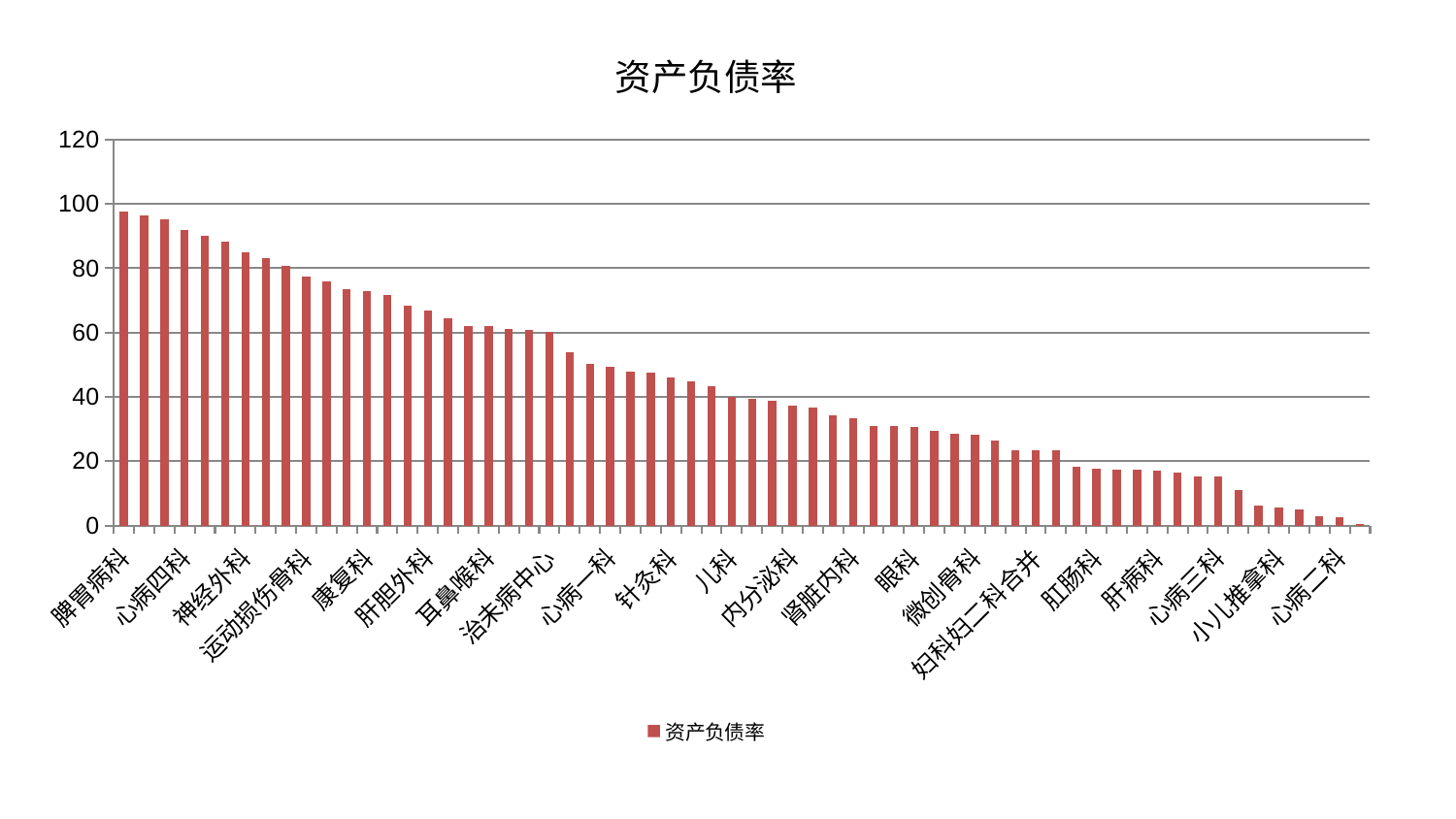

### Chart: 资产负债率

| Category | 资产负债率 |
|---|---|
| 脾胃病科 | 97.78846008722124 |
| 综合内科 | 96.45946692282412 |
| 胸外科 | 95.36503373832169 |
| 心病四科 | 91.84405379539706 |
| 乳腺甲状腺外科 | 90.23074119141236 |
| 西区重症医学科 | 88.36611477708227 |
| 神经外科 | 84.87816668543631 |
| 产科 | 83.04103455619631 |
| 关节骨科 | 80.58641337540078 |
| 运动损伤骨科 | 77.43310884524561 |
| 风湿病科 | 75.7769861196226 |
| 创伤骨科 | 73.35980881589246 |
| 康复科 | 72.86067312605789 |
| 中医经典科 | 71.68915385970256 |
| 重症医学科 | 68.47369381744204 |
| 肝胆外科 | 66.91418041563475 |
| 消化内科 | 64.56903244795944 |
| 东区肾病科 | 62.121464020582295 |
| 耳鼻喉科 | 61.91953859691524 |
| 妇二科 | 61.023348389450184 |
| 妇科 | 60.74401347340146 |
| 治未病中心 | 60.107689248863096 |
| 男科 | 53.79601577477806 |
| 泌尿外科 | 50.319502745955845 |
| 心病一科 | 49.30437988630525 |
| 美容皮肤科 | 47.98029327297417 |
| 周围血管科 | 47.61247588070208 |
| 针灸科 | 46.16721176918146 |
| 显微骨科 | 44.7818216264337 |
| 神经内科 | 43.39553407902177 |
| 儿科 | 39.86570564318668 |
| 医院 | 39.41075430156145 |
| 老年医学科 | 38.796939246083674 |
| 内分泌科 | 37.37700494198872 |
| 肾病科 | 36.633204744406456 |
| 脑病一科 | 34.25188346419499 |
| 肾脏内科 | 33.46071490958315 |
| 口腔科 | 31.02105756874327 |
| 东区重症医学科 | 30.817139692877248 |
| 眼科 | 30.643025208551556 |
| 脑病二科 | 29.318898250668845 |
| 普通外科 | 28.440956629431824 |
| 微创骨科 | 28.16362027115582 |
| 心血管内科 | 26.49960883322613 |
| 骨科 | 23.404123056382375 |
| 妇科妇二科合并 | 23.2840610421285 |
| 呼吸内科 | 23.278773789961438 |
| 推拿科 | 18.235406992625446 |
| 肛肠科 | 17.739097448697684 |
| 小儿骨科 | 17.289318454725255 |
| 中医外治中心 | 17.2151514825726 |
| 肝病科 | 16.902710431828226 |
| 血液科 | 16.537851416362393 |
| 脊柱骨科 | 15.395019879316752 |
| 心病三科 | 15.37698209901901 |
| 身心医学科 | 10.89586322219056 |
| 肿瘤内科 | 6.316660391012685 |
| 小儿推拿科 | 5.483841195010397 |
| 脑病三科 | 5.020897598744223 |
| 脾胃科消化科合并 | 2.8251740692049054 |
| 心病二科 | 2.606349441700062 |
| 皮肤科 | 0.5158388052604712 |
270